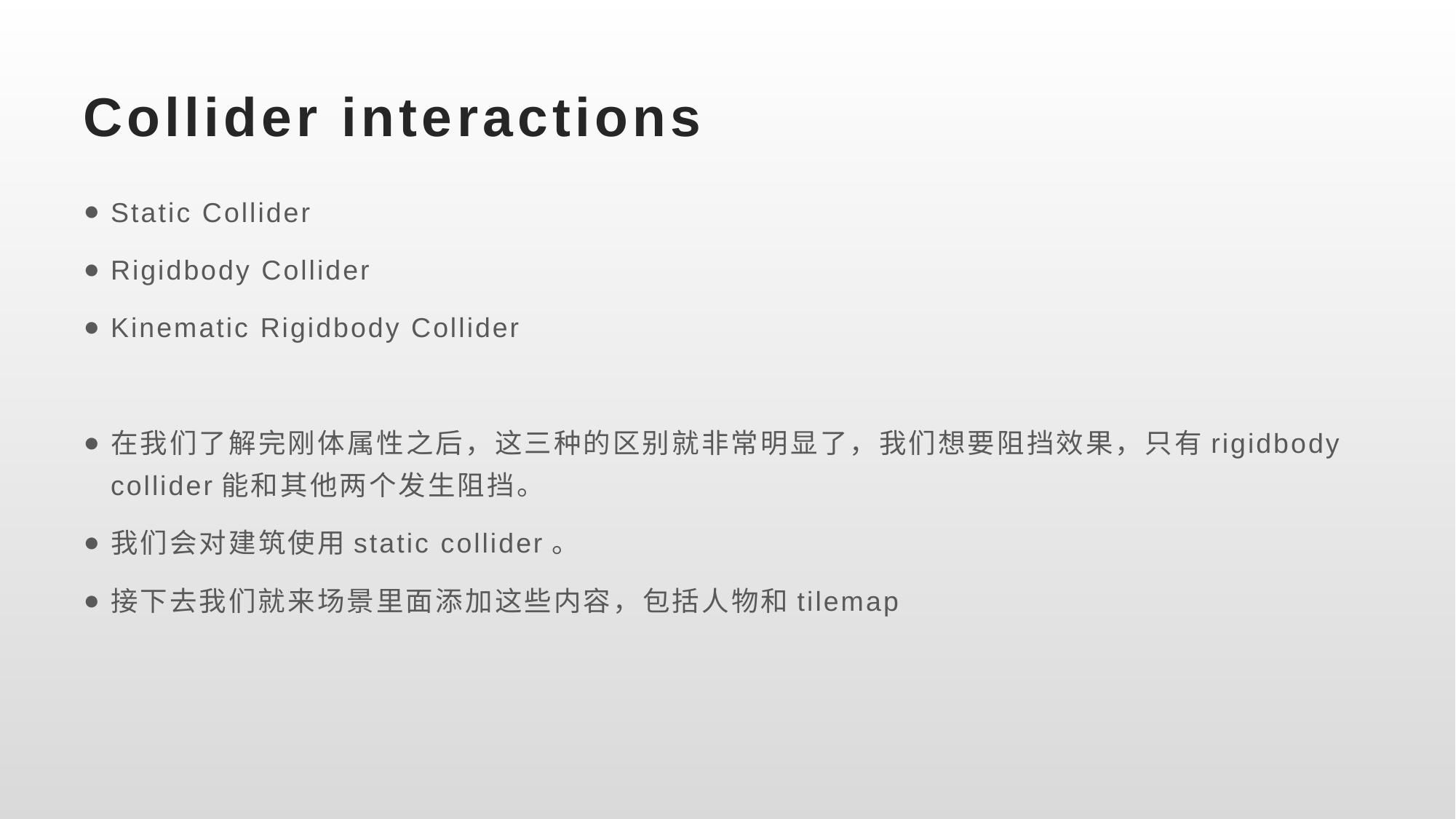

# Collider interactions
Static Collider
Rigidbody Collider
Kinematic Rigidbody Collider

在我们了解完刚体属性之后，这三种的区别就非常明显了，我们想要阻挡效果，只有rigidbody collider能和其他两个发生阻挡。
我们会对建筑使用static collider。
接下去我们就来场景里面添加这些内容，包括人物和tilemap